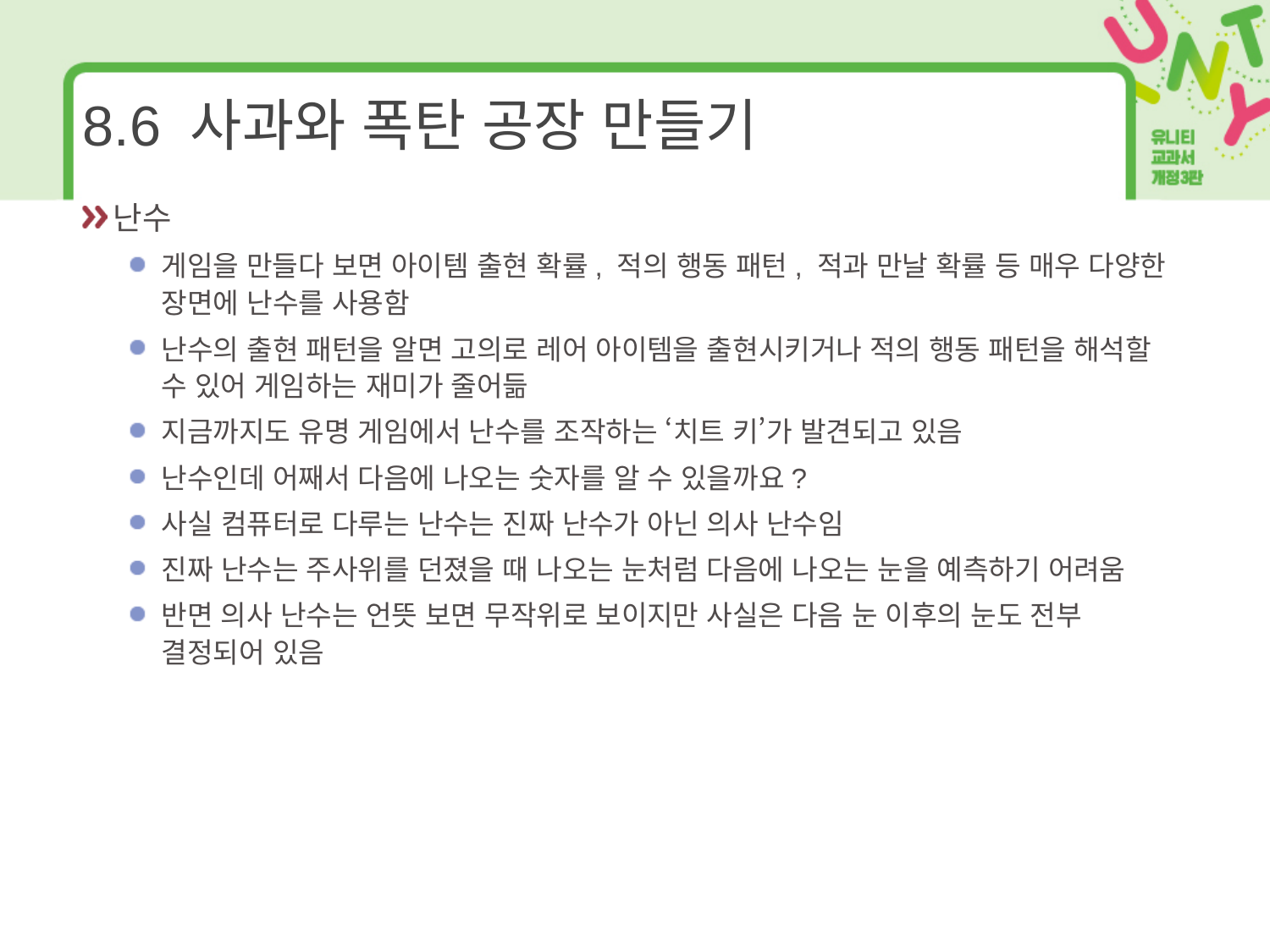

# 8.6 사과와 폭탄 공장 만들기
난수
게임을 만들다 보면 아이템 출현 확률, 적의 행동 패턴, 적과 만날 확률 등 매우 다양한 장면에 난수를 사용함
난수의 출현 패턴을 알면 고의로 레어 아이템을 출현시키거나 적의 행동 패턴을 해석할 수 있어 게임하는 재미가 줄어듦
지금까지도 유명 게임에서 난수를 조작하는 ‘치트 키’가 발견되고 있음
난수인데 어째서 다음에 나오는 숫자를 알 수 있을까요?
사실 컴퓨터로 다루는 난수는 진짜 난수가 아닌 의사 난수임
진짜 난수는 주사위를 던졌을 때 나오는 눈처럼 다음에 나오는 눈을 예측하기 어려움
반면 의사 난수는 언뜻 보면 무작위로 보이지만 사실은 다음 눈 이후의 눈도 전부 결정되어 있음